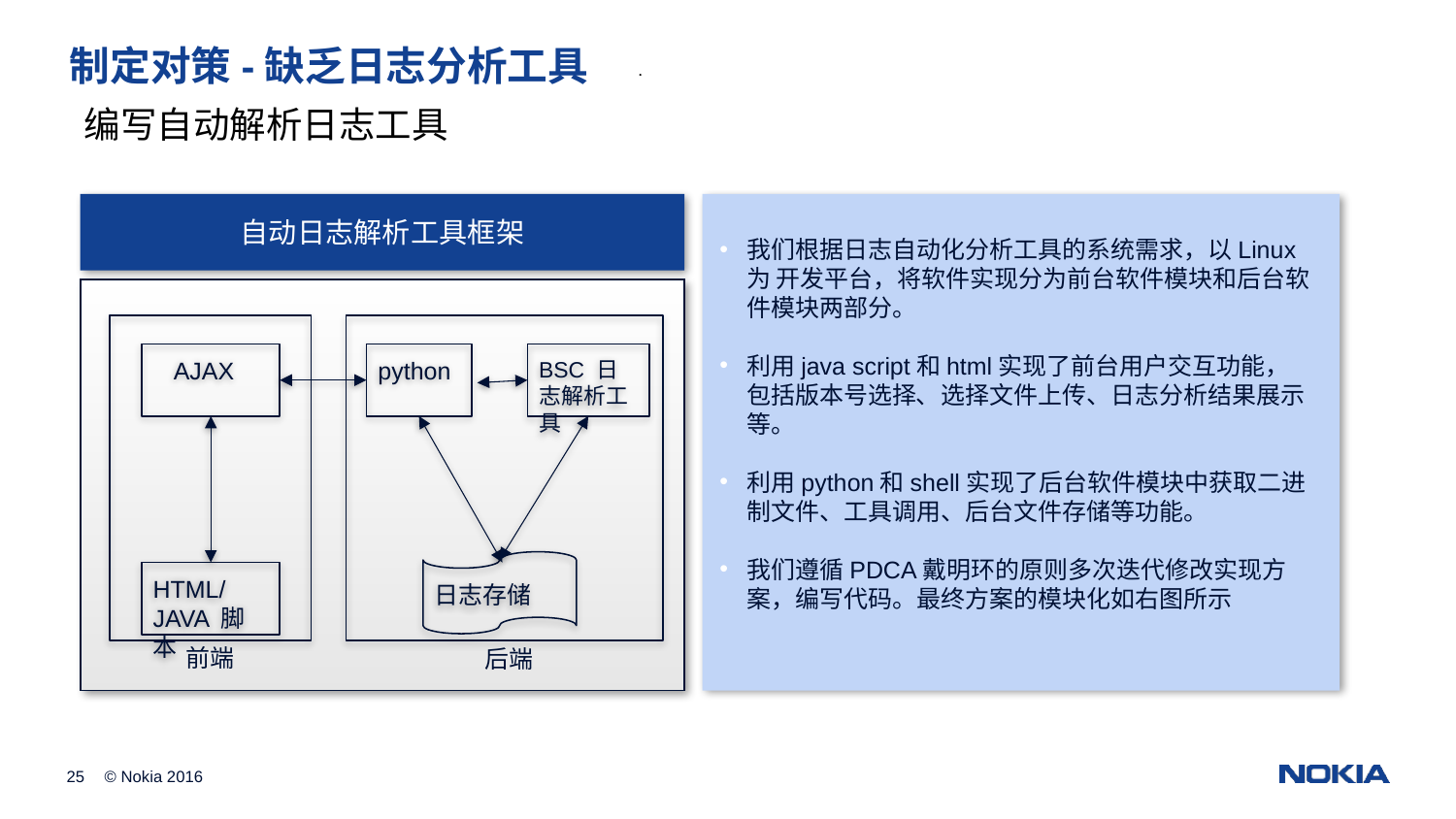

# 制定对策-缺乏日志分析工具

编写自动解析日志工具
自动日志解析工具框架

BSC 日志解析工具
python
   AJAX
日志存储
HTML/JAVA 脚本
后端
前端

我们根据日志自动化分析工具的系统需求，以Linux为 开发平台，将软件实现分为前台软件模块和后台软件模块两部分。

利用java script和html实现了前台用户交互功能，包括版本号选择、选择文件上传、日志分析结果展示等。

利用python和shell实现了后台软件模块中获取二进制文件、工具调用、后台文件存储等功能。

我们遵循PDCA戴明环的原则多次迭代修改实现方案，编写代码。最终方案的模块化如右图所示